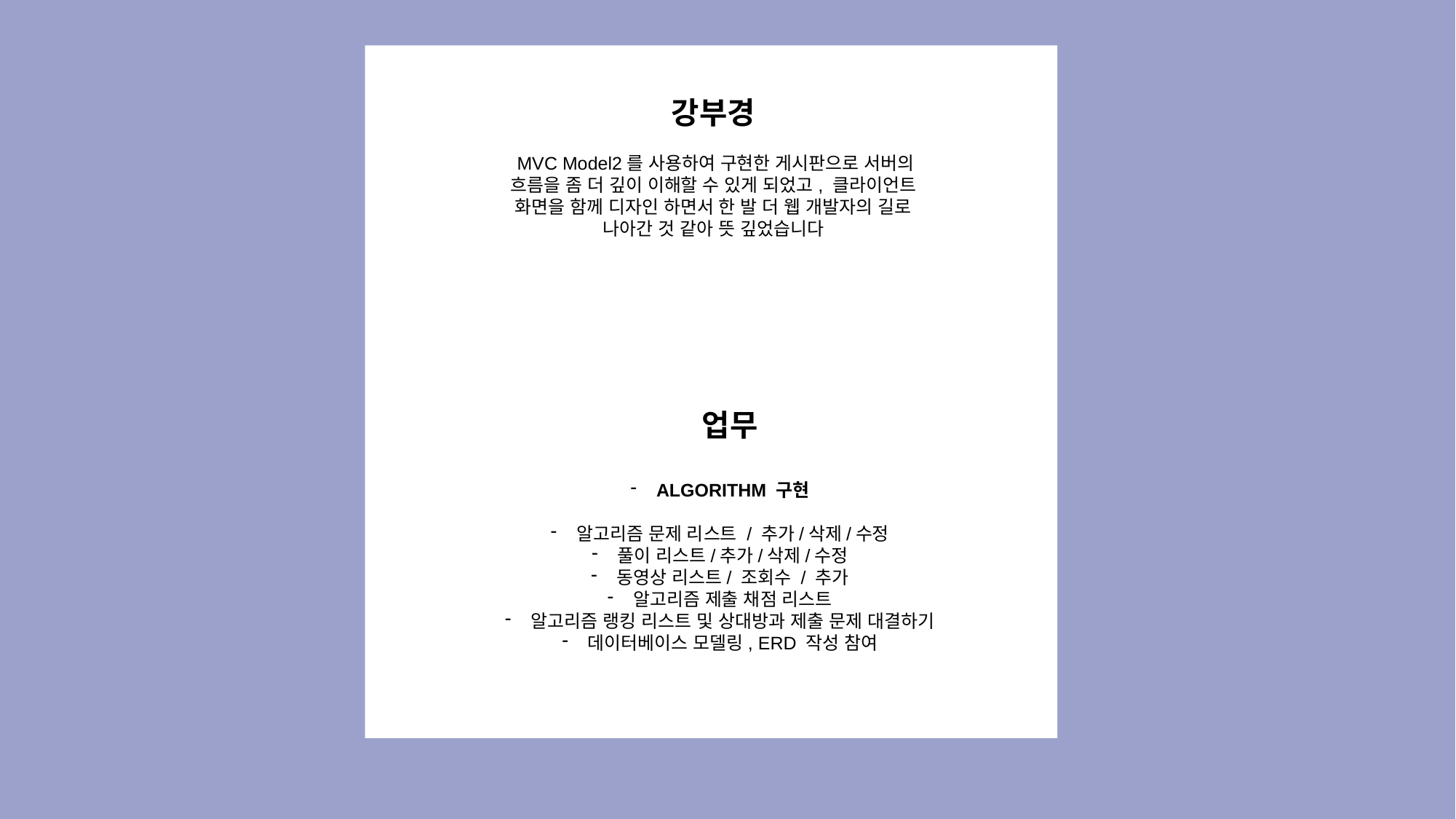

강부경
 MVC Model2를 사용하여 구현한 게시판으로 서버의 흐름을 좀 더 깊이 이해할 수 있게 되었고, 클라이언트 화면을 함께 디자인 하면서 한 발 더 웹 개발자의 길로 나아간 것 같아 뜻 깊었습니다

업무

ALGORITHM 구현

알고리즘 문제 리스트 / 추가/삭제/수정
풀이 리스트/추가/삭제/수정
동영상 리스트/ 조회수 / 추가
알고리즘 제출 채점 리스트
알고리즘 랭킹 리스트 및 상대방과 제출 문제 대결하기
데이터베이스 모델링, ERD 작성 참여